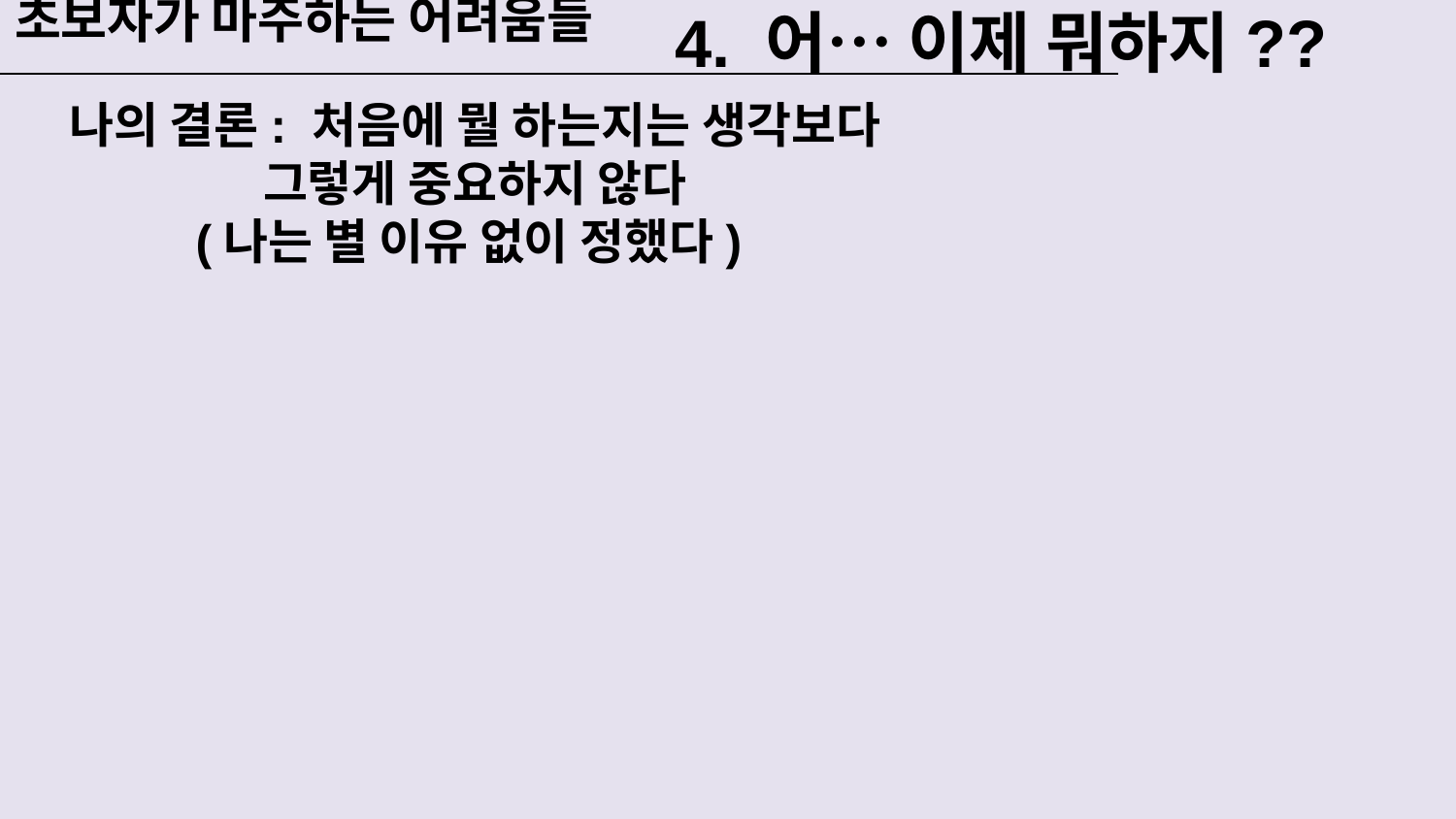

초보자가 마주하는 어려움들
# 4. 어… 이제 뭐하지??
나의 결론: 처음에 뭘 하는지는 생각보다 그렇게 중요하지 않다
(나는 별 이유 없이 정했다)